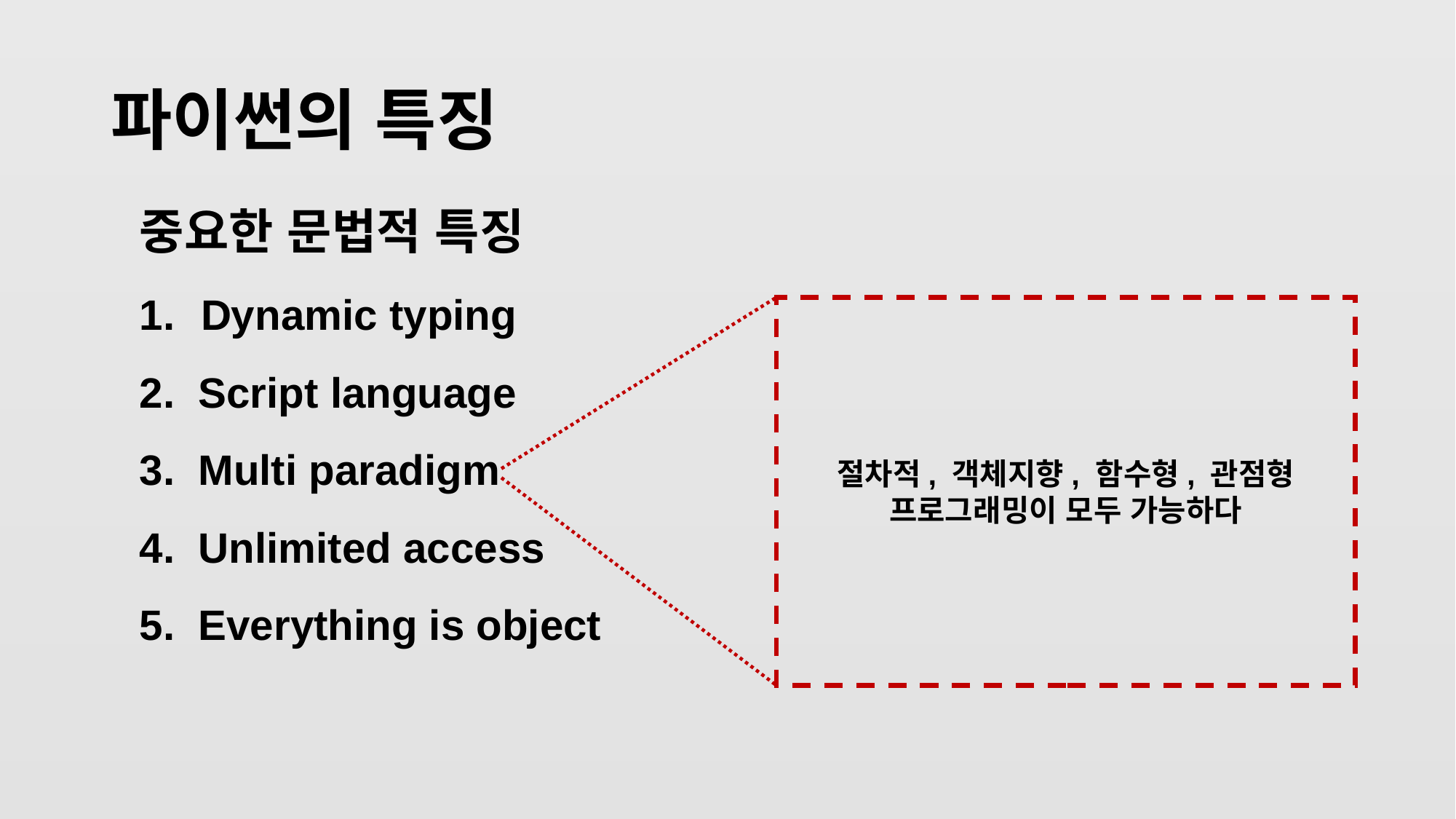

# 파이썬의 특징
중요한 문법적 특징

Dynamic typing

2.  Script language

3.  Multi paradigm

4.  Unlimited access

5.  Everything is object
절차적, 객체지향, 함수형, 관점형 프로그래밍이 모두 가능하다